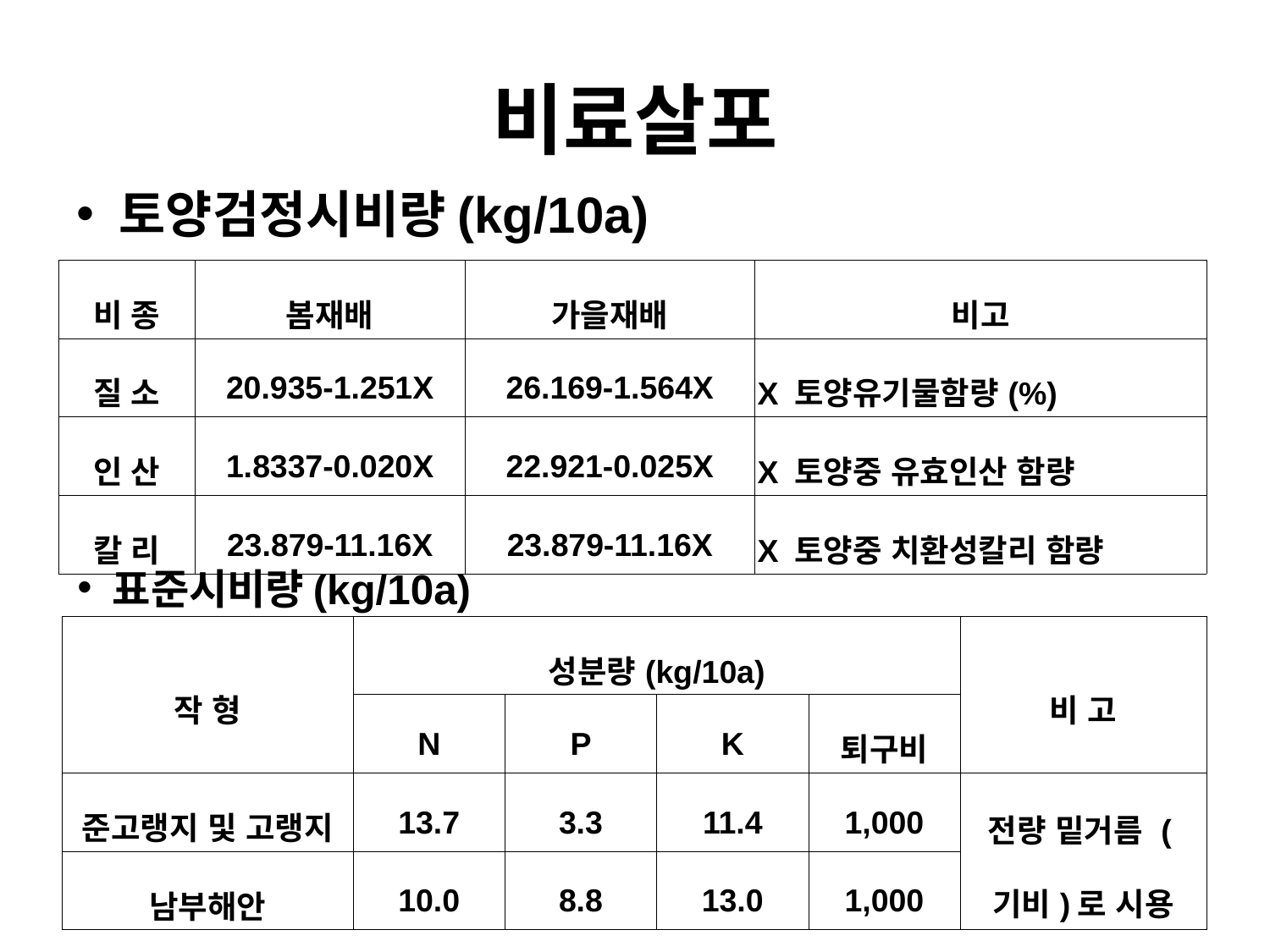

# 비료살포
토양검정시비량(kg/10a)
| 비 종 | 봄재배 | 가을재배 | 비고 |
| --- | --- | --- | --- |
| 질 소 | 20.935-1.251X | 26.169-1.564X | X 토양유기물함량(%) |
| 인 산 | 1.8337-0.020X | 22.921-0.025X | X 토양중 유효인산 함량 |
| 칼 리 | 23.879-11.16X | 23.879-11.16X | X 토양중 치환성칼리 함량 |
표준시비량(kg/10a)
| 작 형 | 성분량(kg/10a) |  |  |  | 비 고 |
| --- | --- | --- | --- | --- | --- |
|  | N | P | K | 퇴구비 |  |
| 준고랭지 및 고랭지 | 13.7 | 3.3 | 11.4 | 1,000 | 전량 밑거름 (기비)로 시용 |
| 남부해안 | 10.0 | 8.8 | 13.0 | 1,000 |  |